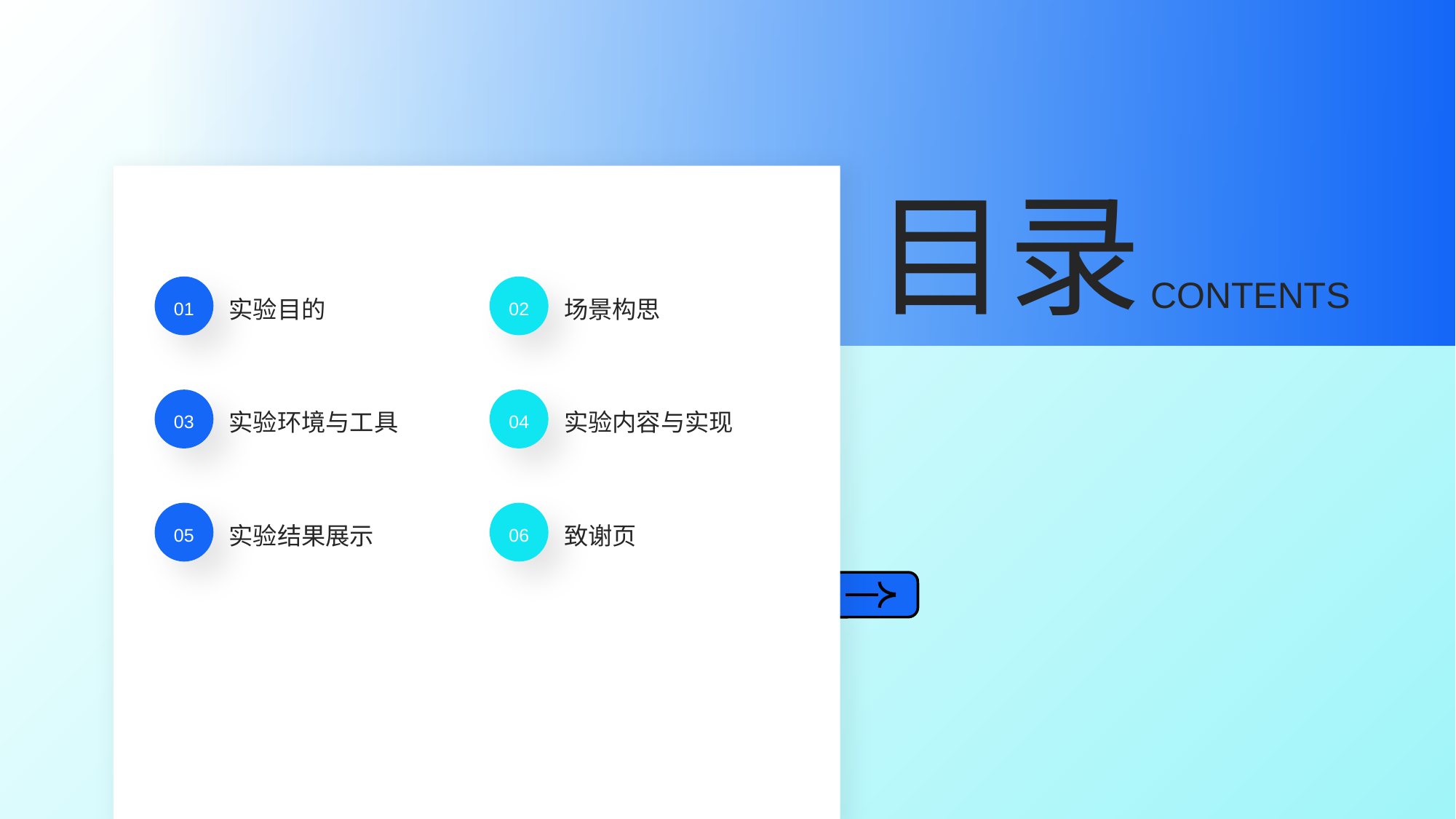

目录
实验目的
场景构思
CONTENTS

01
02
实验环境与工具
实验内容与实现

03
04
实验结果展示
致谢页

05
06